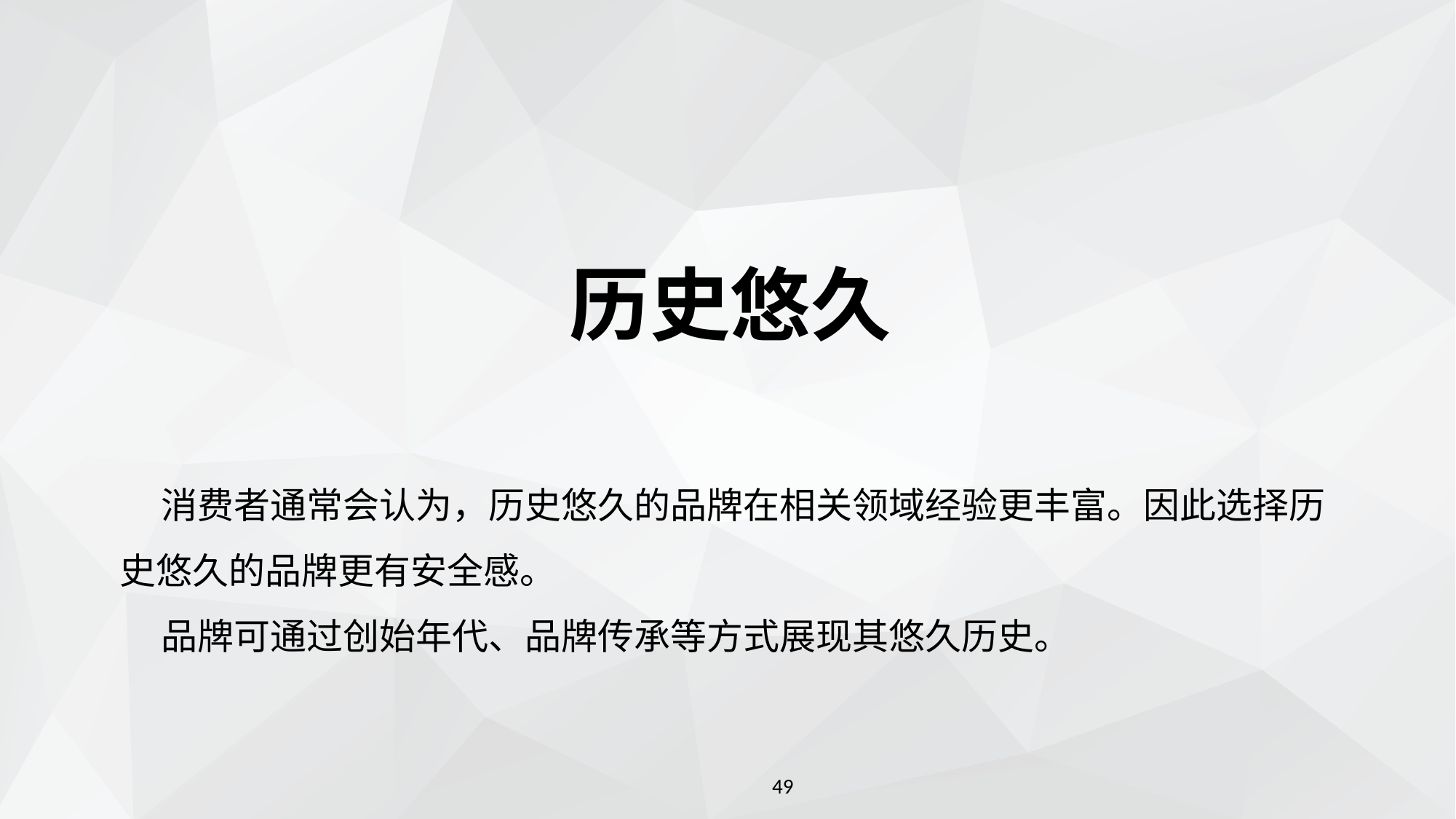

历史悠久
    消费者通常会认为，历史悠久的品牌在相关领域经验更丰富。因此选择历史悠久的品牌更有安全感。
    品牌可通过创始年代、品牌传承等方式展现其悠久历史。
49